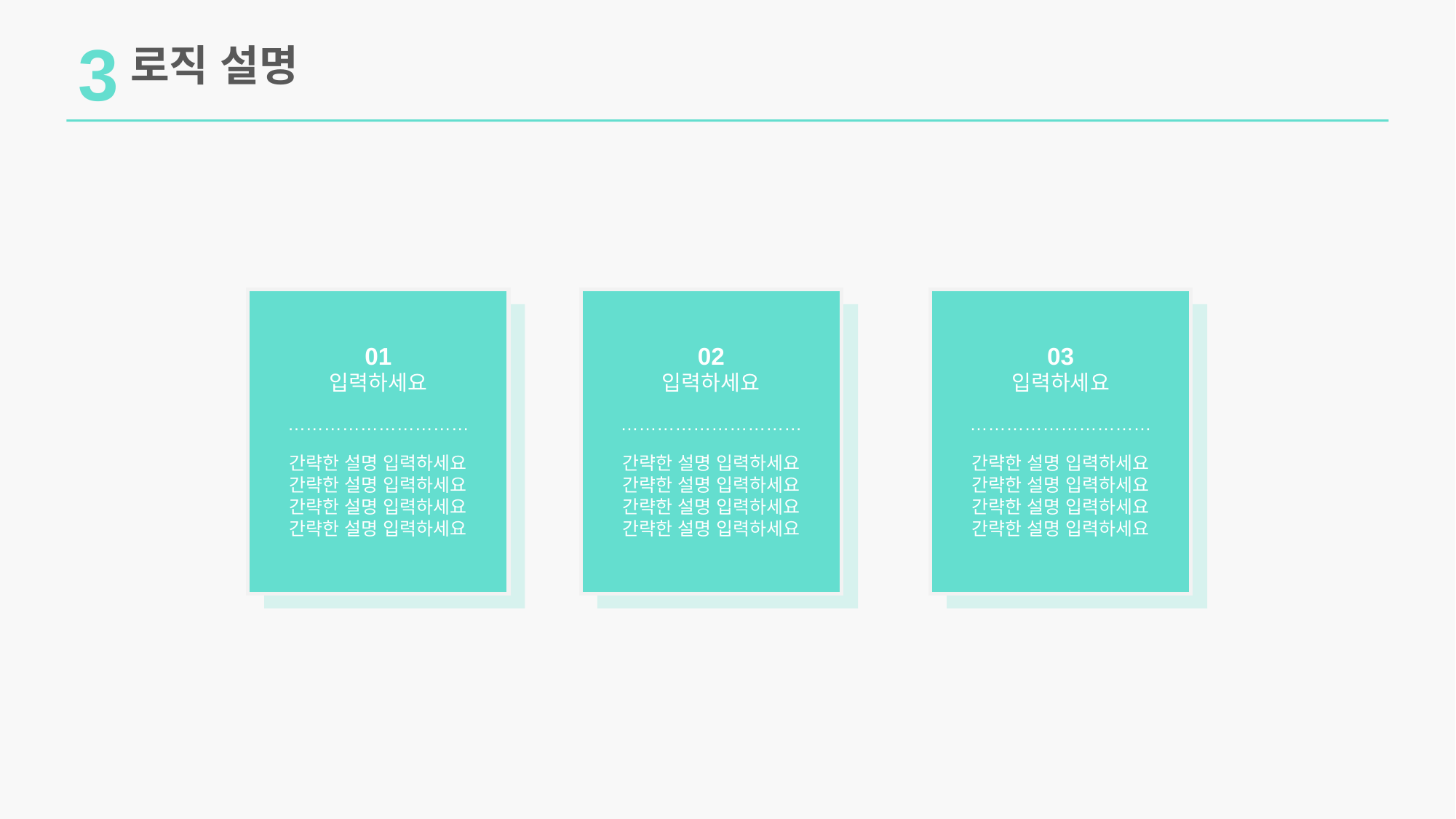

3
로직 설명

01
입력하세요
02
입력하세요
03
입력하세요
…………………………

…………………………

…………………………

간략한 설명 입력하세요
간략한 설명 입력하세요
간략한 설명 입력하세요
간략한 설명 입력하세요

간략한 설명 입력하세요
간략한 설명 입력하세요
간략한 설명 입력하세요
간략한 설명 입력하세요

간략한 설명 입력하세요
간략한 설명 입력하세요
간략한 설명 입력하세요
간략한 설명 입력하세요